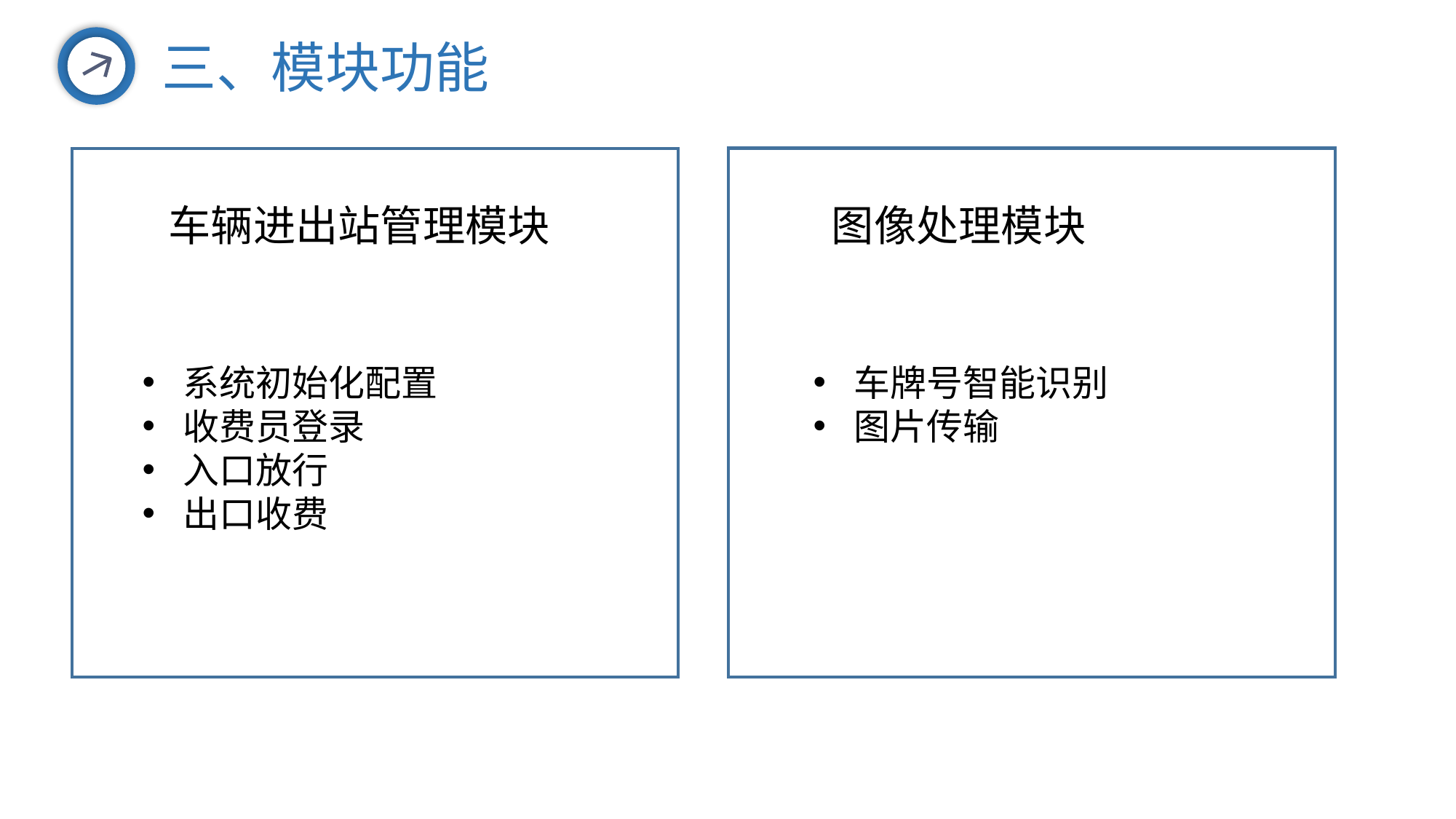

三、模块功能

车辆进出站管理模块

图像处理模块

系统初始化配置
收费员登录
入口放行
出口收费

车牌号智能识别
图片传输